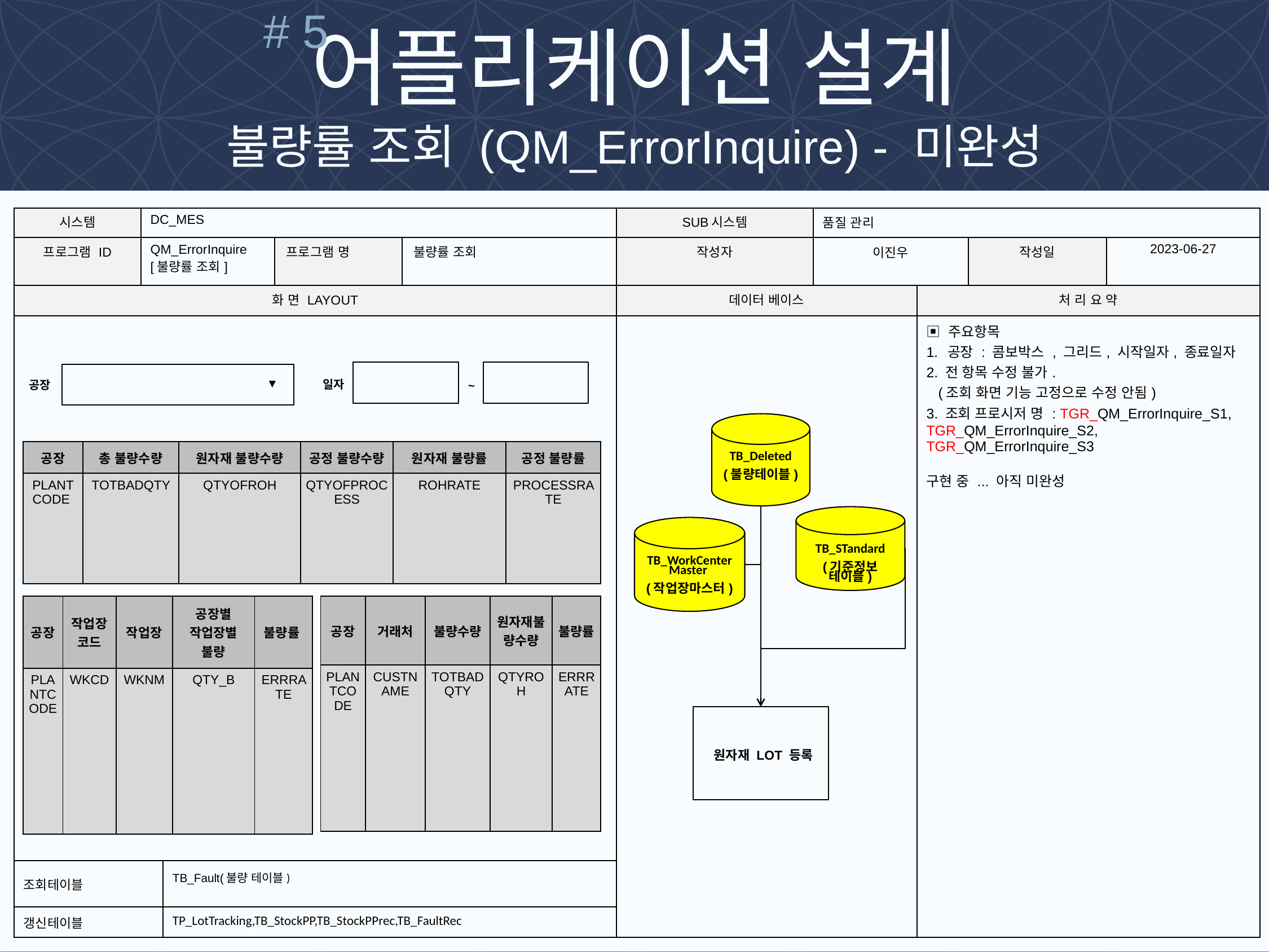

# 5
어플리케이션 설계
불량률 조회 (QM_ErrorInquire) - 미완성

| 시스템 | DC\_MES |  |  |  | SUB시스템 | 품질 관리 |  |  |  |
| --- | --- | --- | --- | --- | --- | --- | --- | --- | --- |
| 프로그램 ID | QM\_ErrorInquire [불량률 조회] |  | 프로그램 명 | 불량률 조회 | 작성자 | 이진우 |  | 작성일 | 2023-06-27 |
| 화 면 LAYOUT |  |  |  |  | 데이터 베이스 |  | 처 리 요 약 |  |  |
|  |  |  |  |  |  |  | ▣ 주요항목 공장 : 콤보박스 , 그리드, 시작일자, 종료일자 2. 전 항목 수정 불가. (조회 화면 기능 고정으로 수정 안됨) 3. 조회 프로시저 명 : TGR\_QM\_ErrorInquire\_S1, TGR\_QM\_ErrorInquire\_S2, TGR\_QM\_ErrorInquire\_S3 구현 중 ... 아직 미완성 |  |  |
| 조회테이블 |  | TB\_Fault(불량 테이블) |  |  |  |  |  |  |  |
| 갱신테이블 |  | TP\_LotTracking,TB\_StockPP,TB\_StockPPrec,TB\_FaultRec |  |  |  |  |  |  |  |

▼
일자
공장
~
TB_Deleted
(불량테이블)

TB_STandard
(기준정보
테이블)

TB_WorkCenterMaster
(작업장마스터)
 원자재 LOT 등록
| 공장 | 총 불량수량 | 원자재 불량수량 | 공정 불량수량 | 원자재 불량률 | 공정 불량률 |
| --- | --- | --- | --- | --- | --- |
| PLANTCODE | TOTBADQTY | QTYOFROH | QTYOFPROCESS | ROHRATE | PROCESSRATE |
| 공장 | 작업장코드 | 작업장 | 공장별 작업장별 불량 | 불량률 |
| --- | --- | --- | --- | --- |
| PLANTCODE | WKCD | WKNM | QTY\_B | ERRRATE |
| 공장 | 거래처 | 불량수량 | 원자재불량수량 | 불량률 |
| --- | --- | --- | --- | --- |
| PLANTCODE | CUSTNAME | TOTBADQTY | QTYROH | ERRRATE |